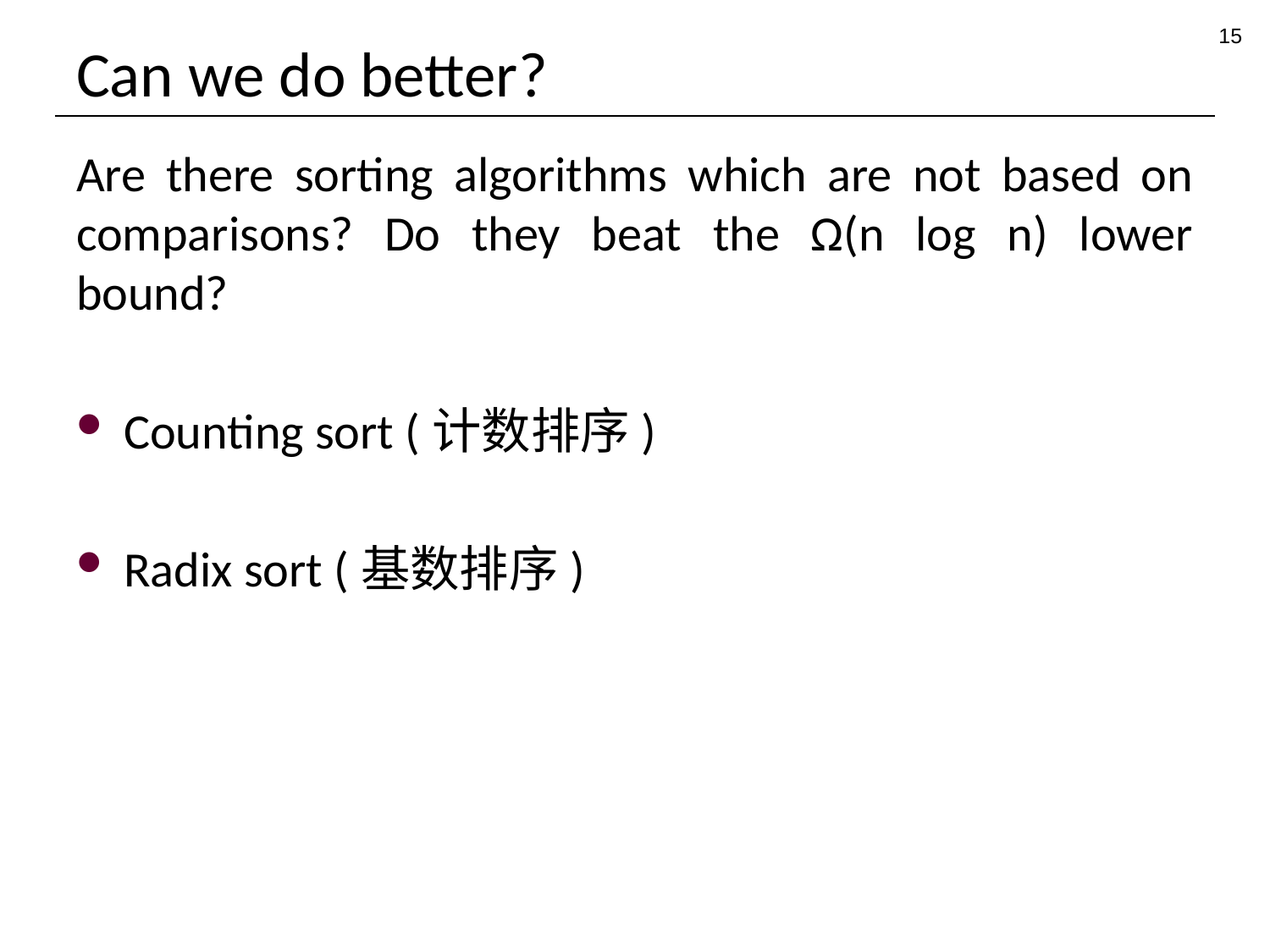

15
# Can we do better?
Are there sorting algorithms which are not based on comparisons? Do they beat the Ω(n log n) lower bound?

Counting sort (计数排序)

Radix sort (基数排序)